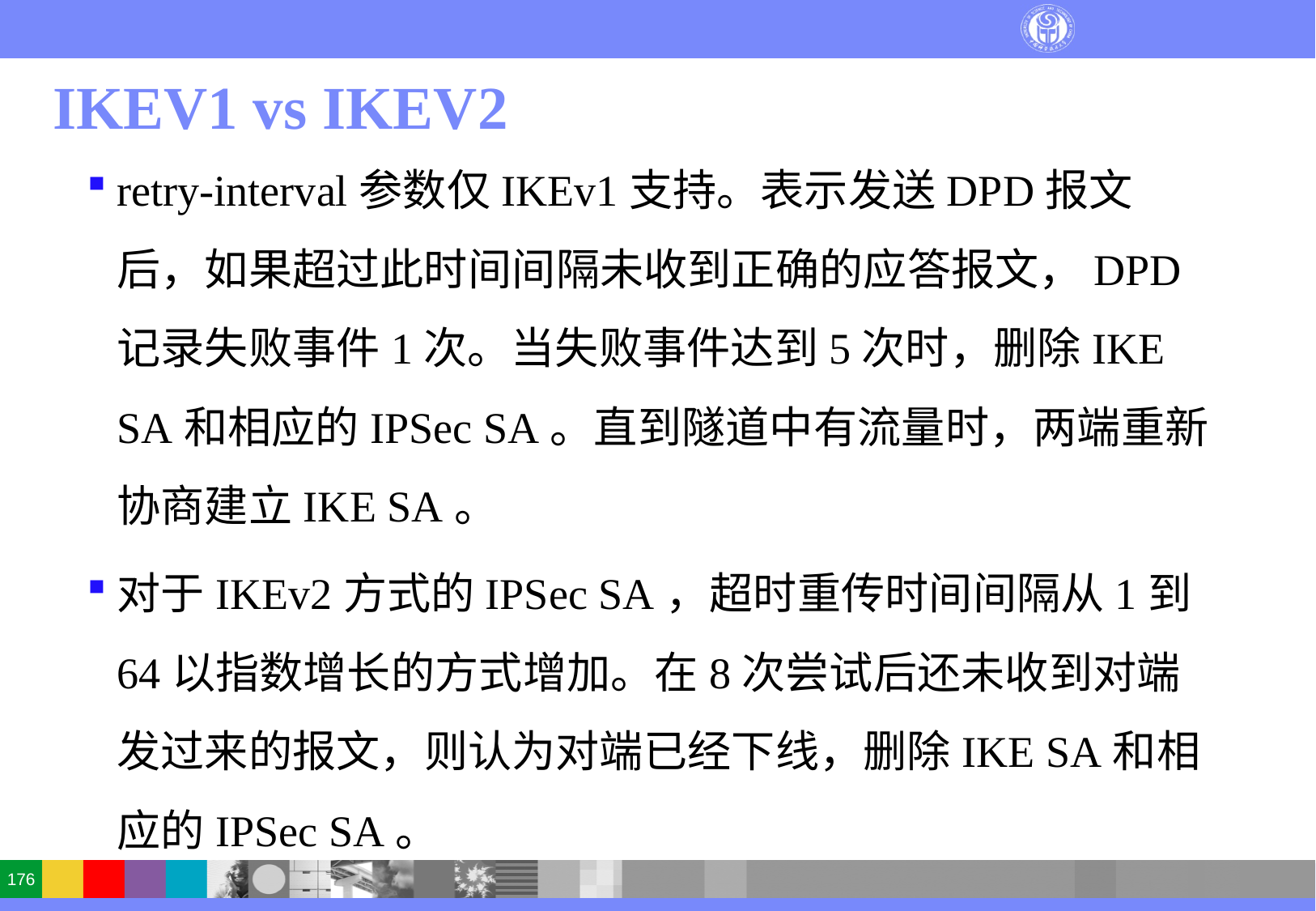

# IKEV1 vs IKEV2
retry-interval参数仅IKEv1支持。表示发送DPD报文后，如果超过此时间间隔未收到正确的应答报文，DPD记录失败事件1次。当失败事件达到5次时，删除IKE SA和相应的IPSec SA。直到隧道中有流量时，两端重新协商建立IKE SA。
对于IKEv2方式的IPSec SA，超时重传时间间隔从1到64以指数增长的方式增加。在8次尝试后还未收到对端发过来的报文，则认为对端已经下线，删除IKE SA和相应的IPSec SA。